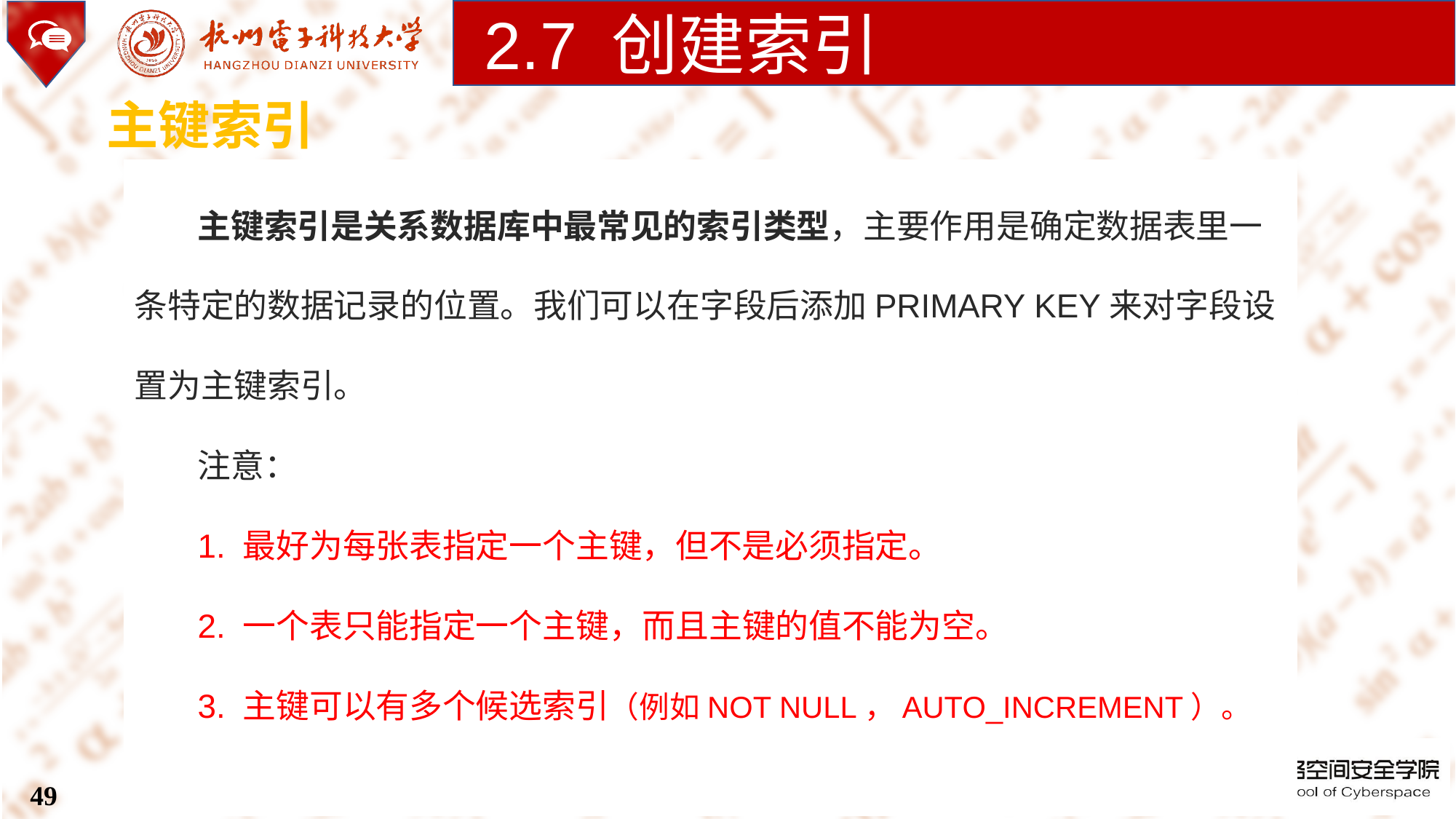

2.7 创建索引
主键索引
主键索引是关系数据库中最常见的索引类型，主要作用是确定数据表里一条特定的数据记录的位置。我们可以在字段后添加PRIMARY KEY来对字段设置为主键索引。
注意：
1. 最好为每张表指定一个主键，但不是必须指定。
2. 一个表只能指定一个主键，而且主键的值不能为空。
3. 主键可以有多个候选索引（例如NOT NULL，AUTO_INCREMENT）。
49